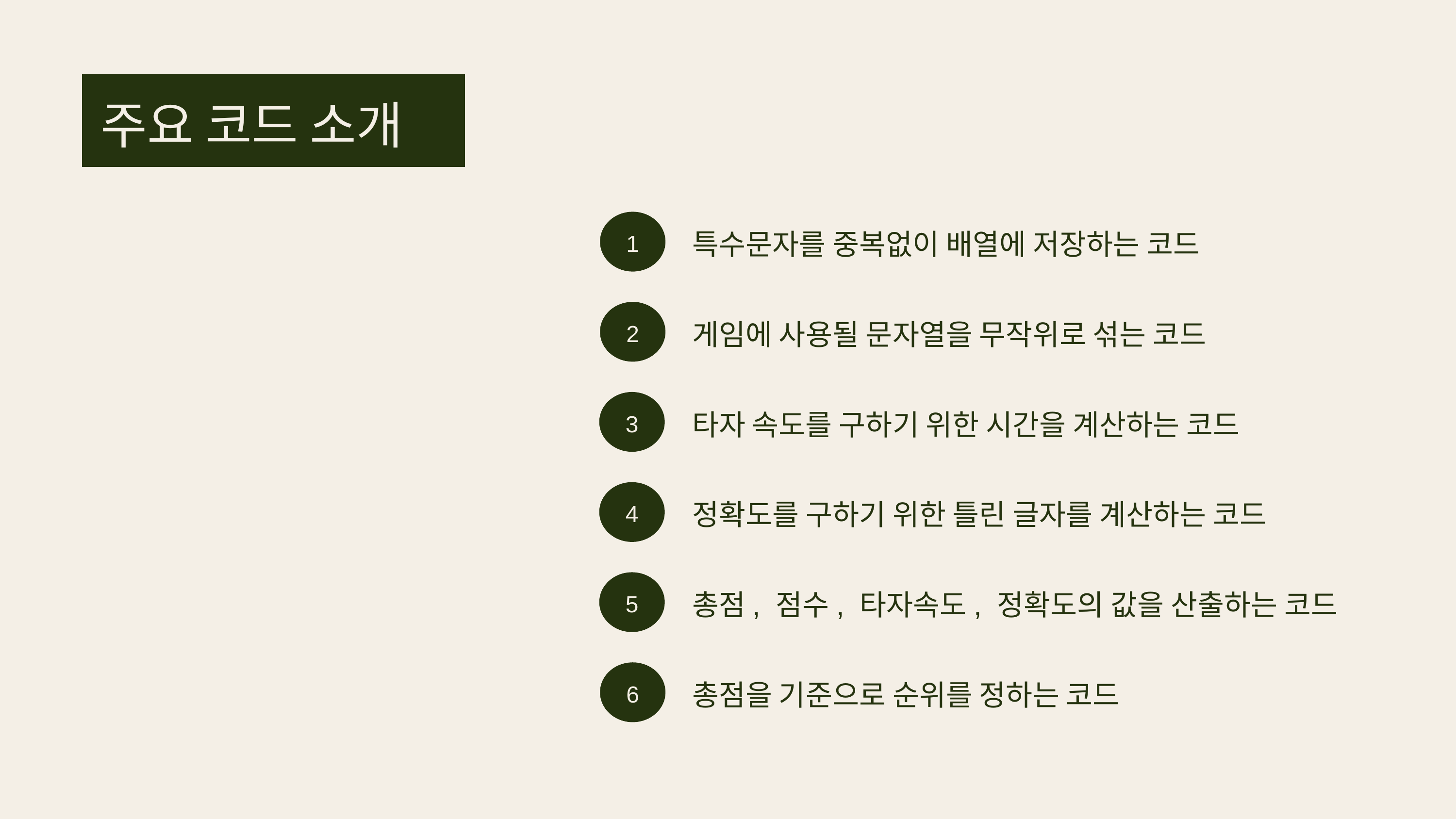

주요 코드 소개

특수문자를 중복없이 배열에 저장하는 코드
1

게임에 사용될 문자열을 무작위로 섞는 코드
2

타자 속도를 구하기 위한 시간을 계산하는 코드
3

정확도를 구하기 위한 틀린 글자를 계산하는 코드
4

총점, 점수, 타자속도, 정확도의 값을 산출하는 코드
5

총점을 기준으로 순위를 정하는 코드
6